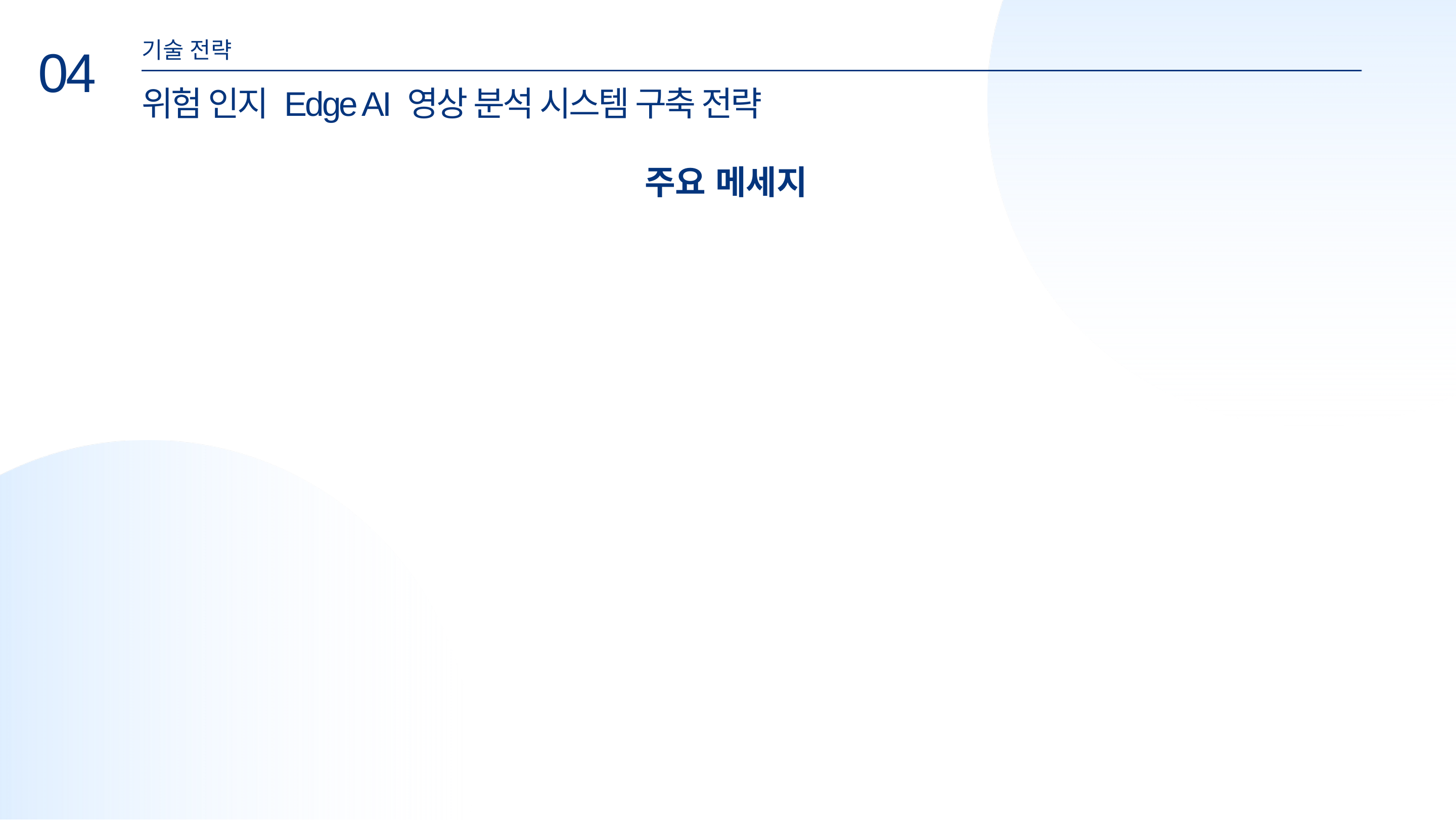

기술 전략
04
위험 인지 Edge AI 영상 분석 시스템 구축 전략
주요 메세지